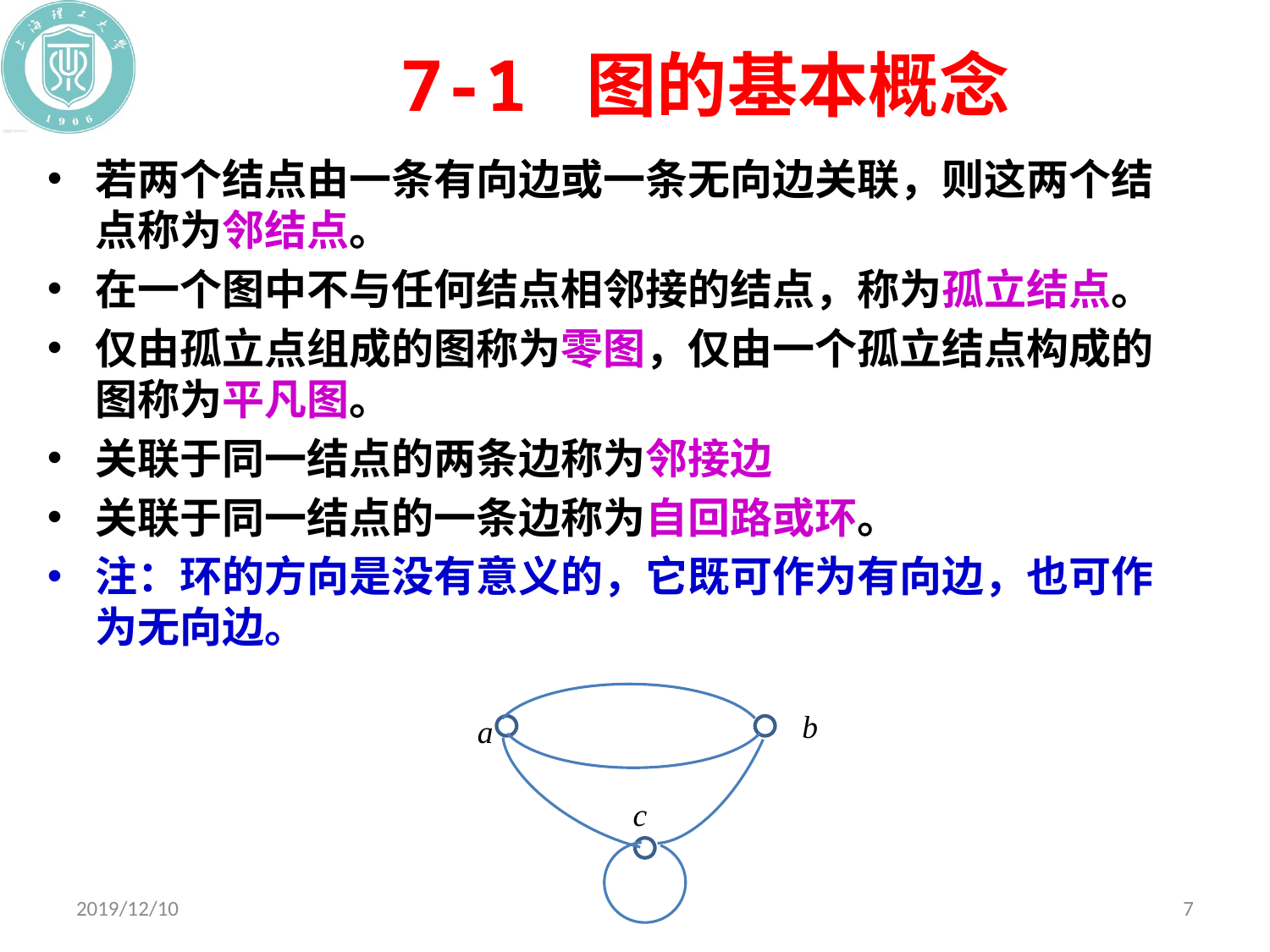

# 7-1 图的基本概念
若两个结点由一条有向边或一条无向边关联，则这两个结点称为邻结点。
在一个图中不与任何结点相邻接的结点，称为孤立结点。
仅由孤立点组成的图称为零图，仅由一个孤立结点构成的图称为平凡图。
关联于同一结点的两条边称为邻接边
关联于同一结点的一条边称为自回路或环。
注：环的方向是没有意义的，它既可作为有向边，也可作为无向边。

b
a

c

2019/12/10
7